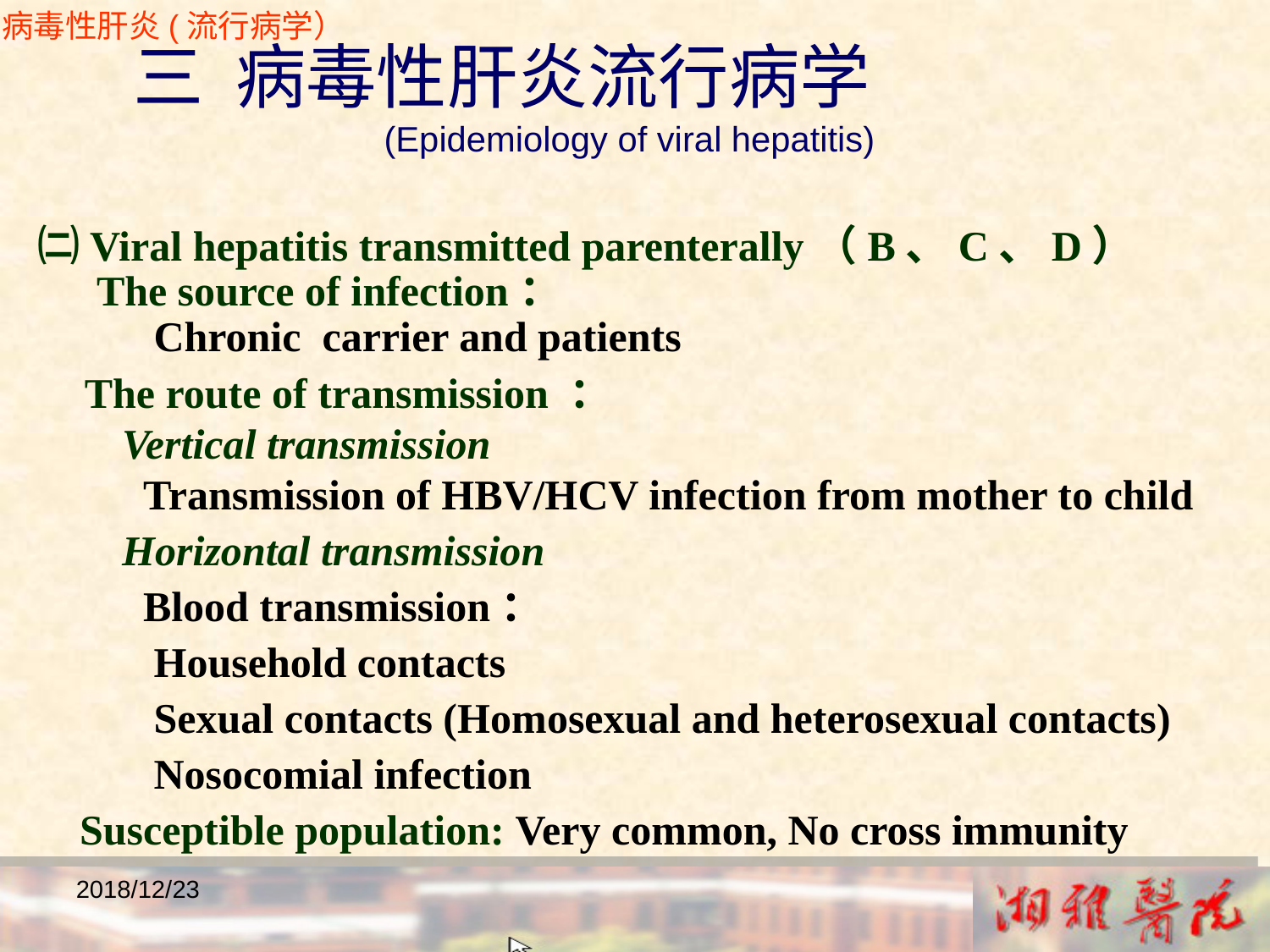

病毒性肝炎(流行病学）
     三  病毒性肝炎流行病学
                                       (Epidemiology of viral hepatitis)

㈡Viral hepatitis transmitted parenterally（B、C、D）
     The source of infection：
           Chronic  carrier and patients
    The route of transmission ：
        Vertical transmission
          Transmission of HBV/HCV infection from mother to child
        Horizontal transmission
          Blood transmission：
           Household contacts
           Sexual contacts (Homosexual and heterosexual contacts)
           Nosocomial infection
    Susceptible population: Very common, No cross immunity
2018/12/23